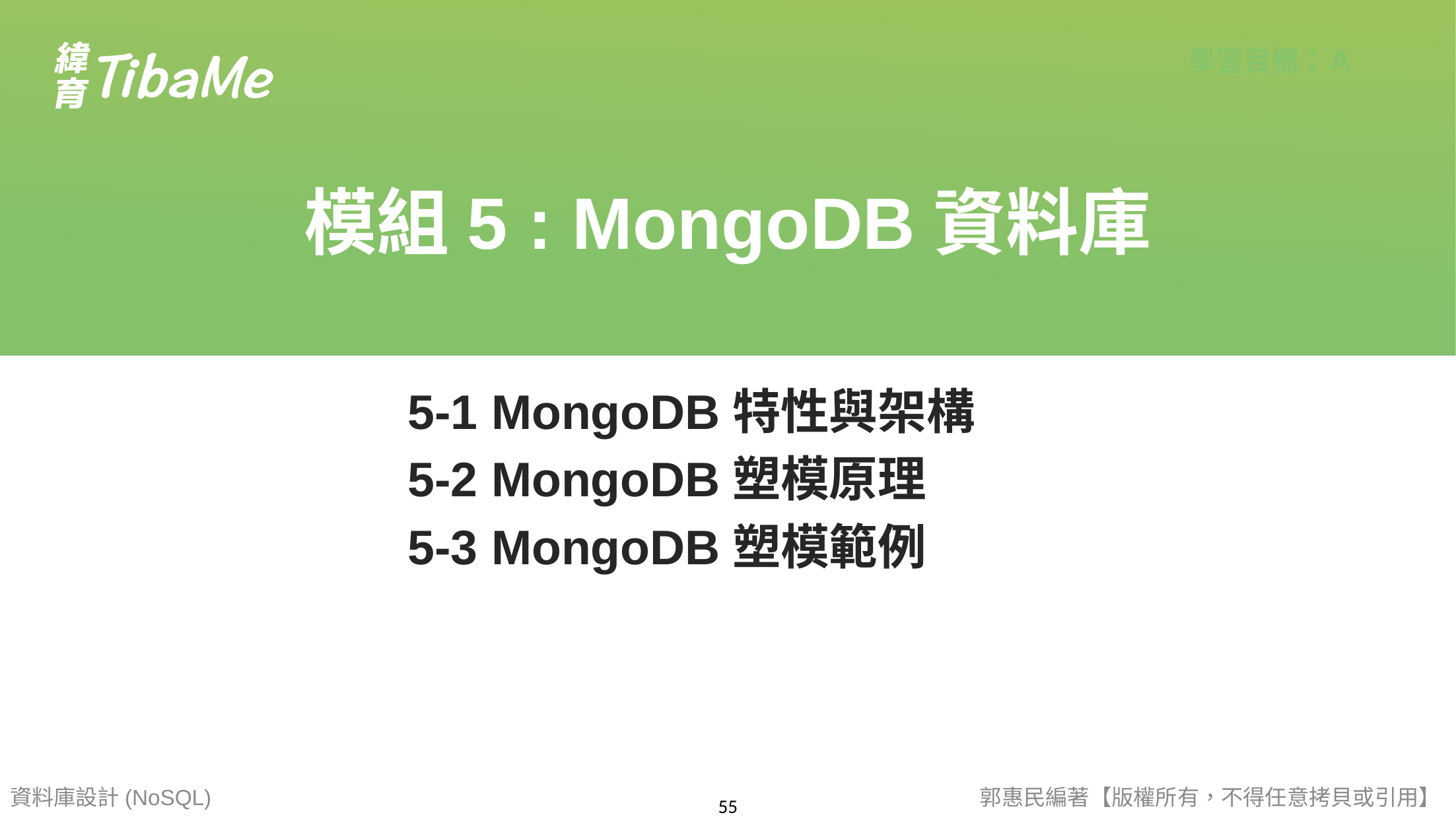

模組5 : MongoDB資料庫
5-1 MongoDB特性與架構
5-2 MongoDB塑模原理
5-3 MongoDB塑模範例
資料庫設計(NoSQL)
郭惠民編著【版權所有，不得任意拷貝或引用】